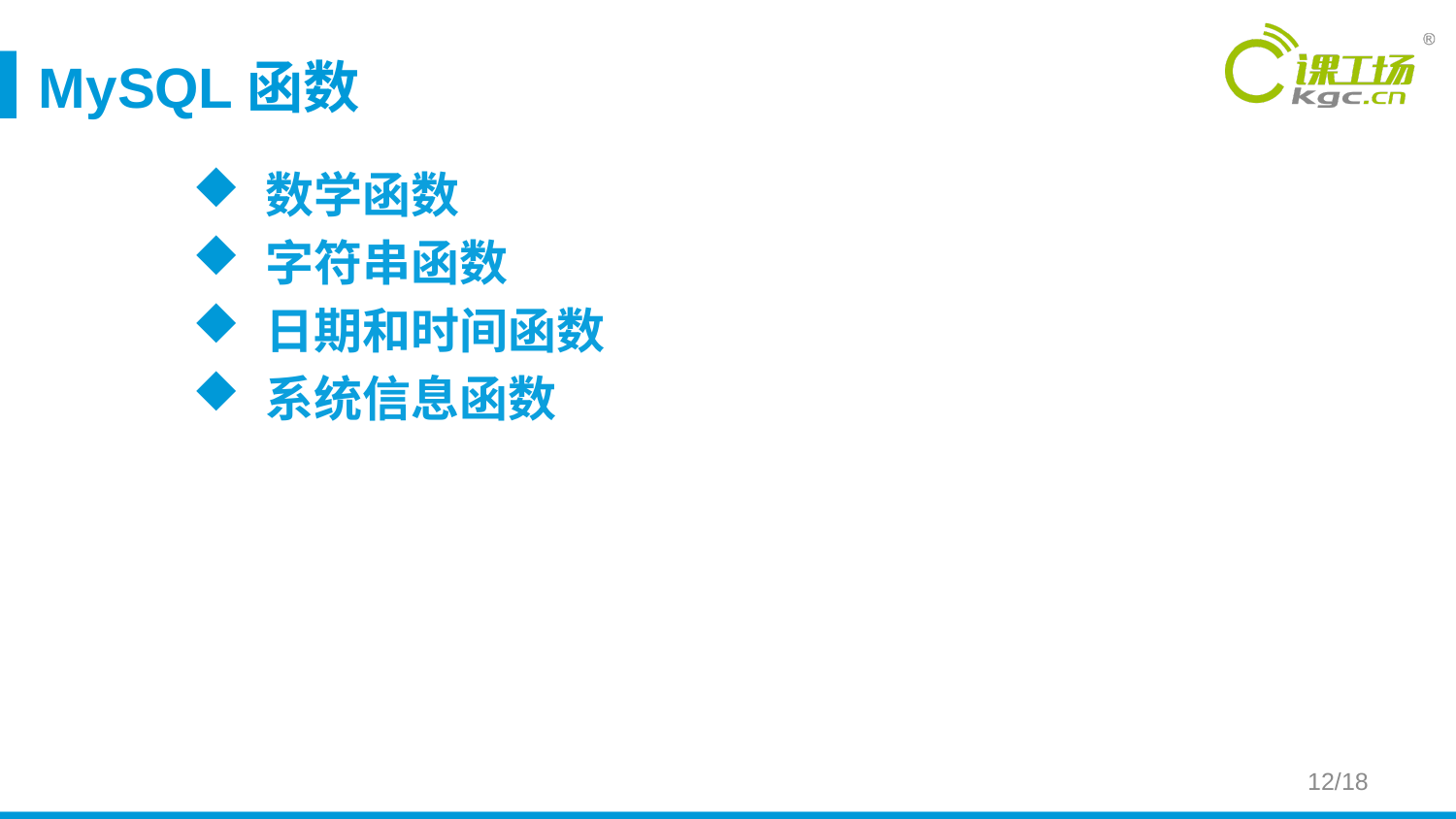

# MySQL函数
数学函数
字符串函数
日期和时间函数
系统信息函数
12/18